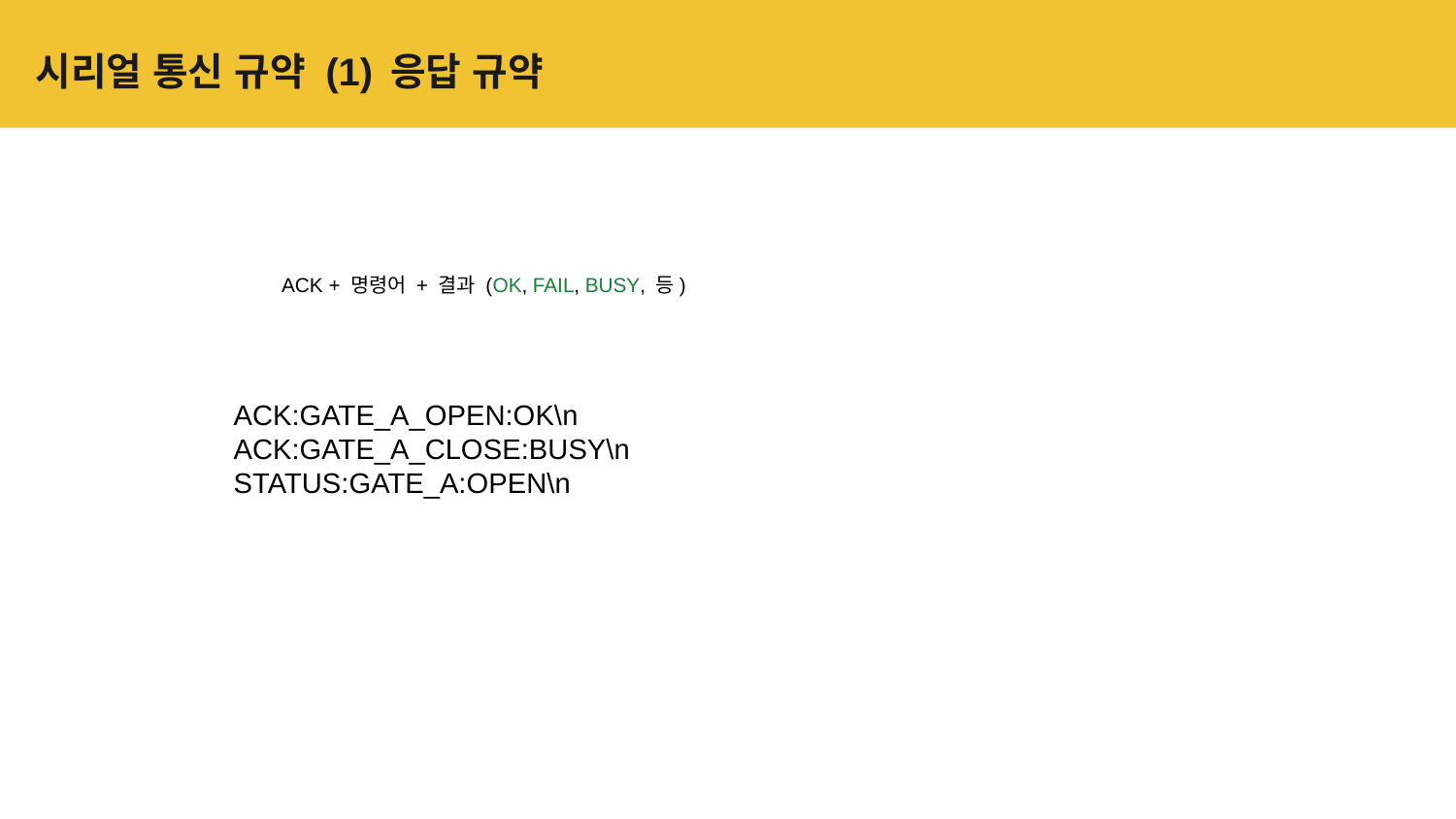

# 시리얼 통신 규약 (1) 응답 규약
ACK + 명령어 + 결과 (OK, FAIL, BUSY, 등)
ACK:GATE_A_OPEN:OK\n
ACK:GATE_A_CLOSE:BUSY\n
STATUS:GATE_A:OPEN\n